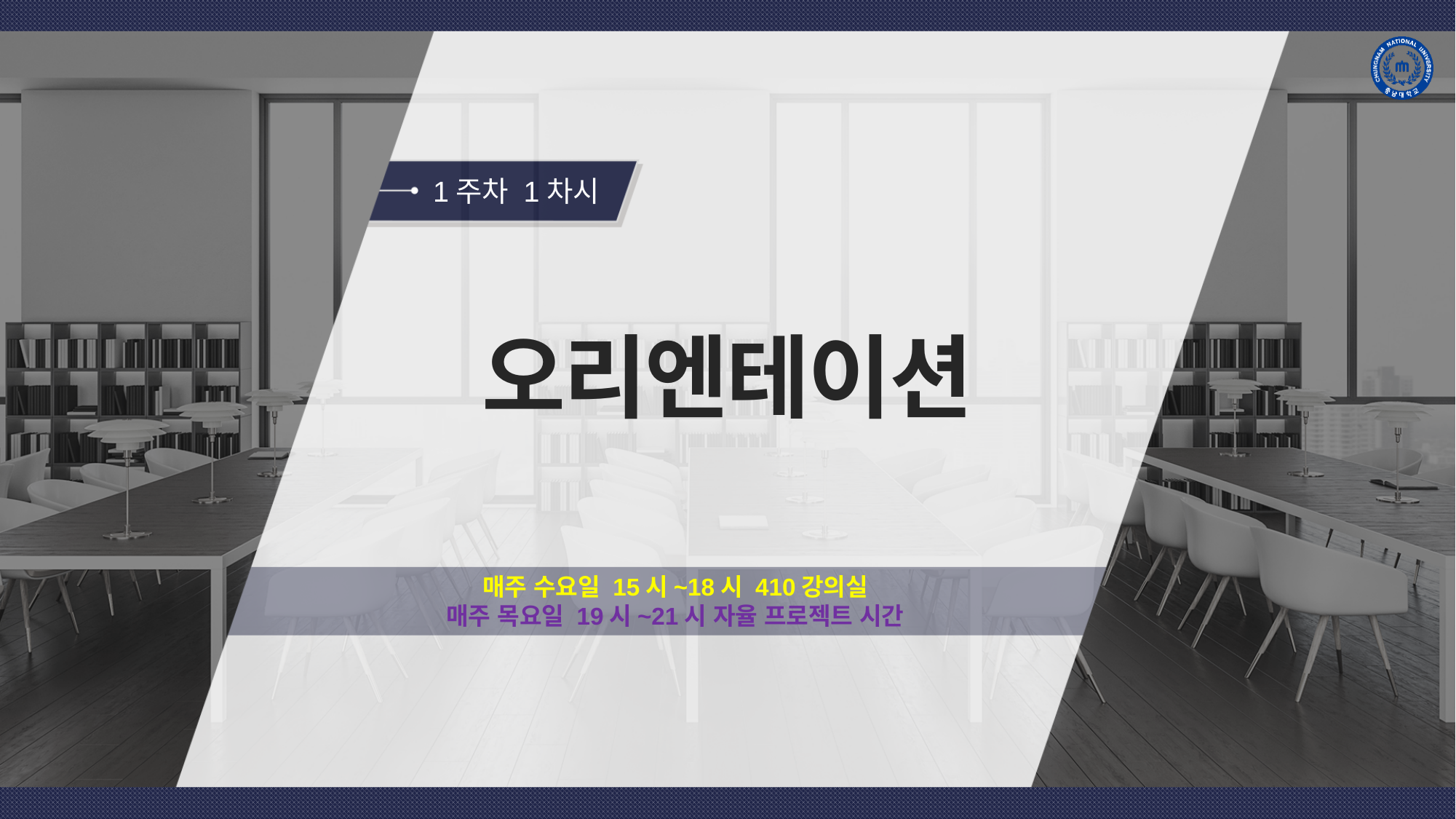

1주차 1차시
# 오리엔테이션
매주 수요일 15시~18시 410강의실
매주 목요일 19시~21시 자율 프로젝트 시간